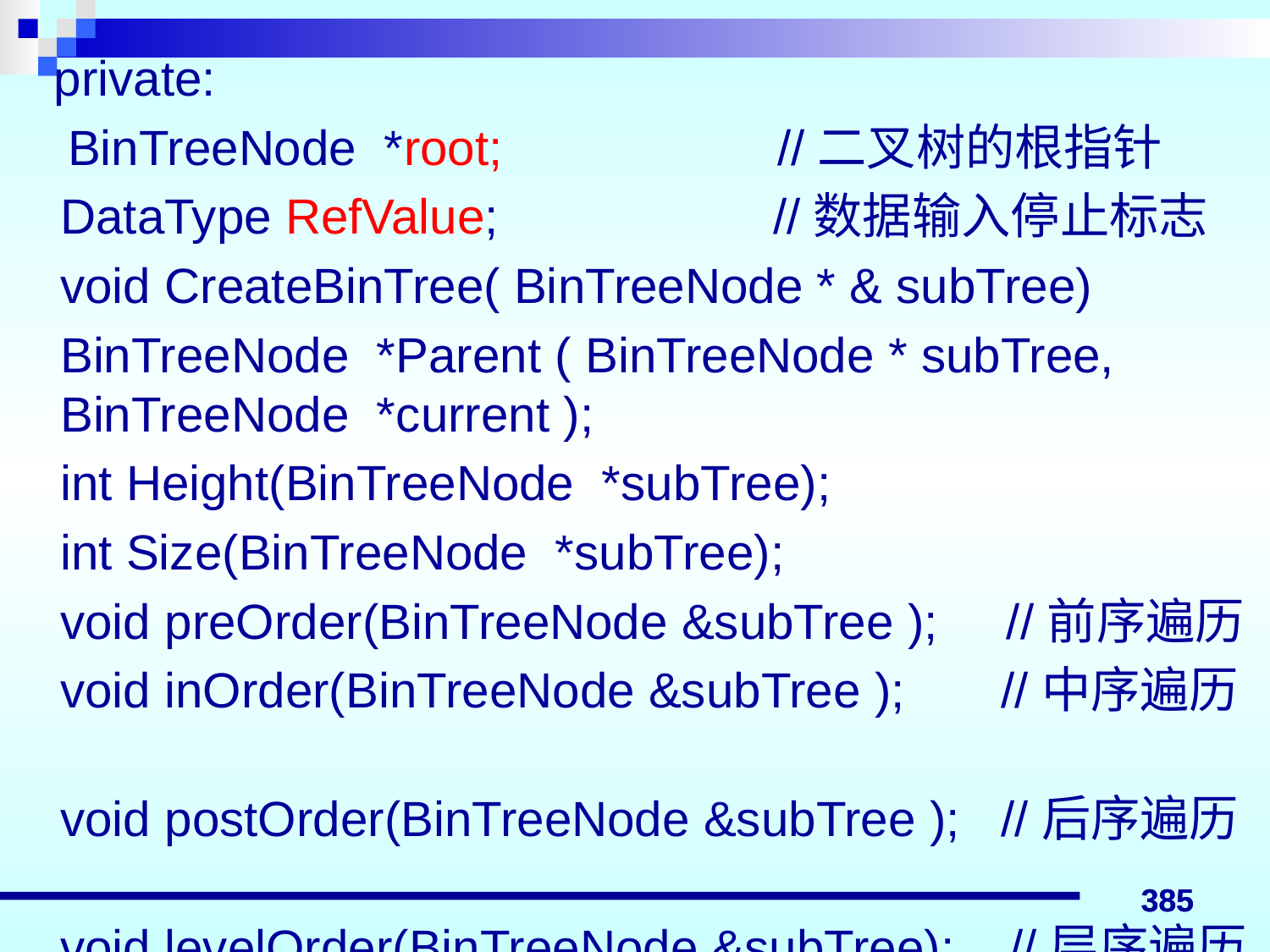

private:
    BinTreeNode  *root;                    //二叉树的根指针
	DataType RefValue;                    //数据输入停止标志
	void CreateBinTree( BinTreeNode * & subTree)
	BinTreeNode  *Parent ( BinTreeNode * subTree, BinTreeNode  *current );
	int Height(BinTreeNode  *subTree);
	int Size(BinTreeNode  *subTree);
	void preOrder(BinTreeNode &subTree );     //前序遍历
	void inOrder(BinTreeNode &subTree );       //中序遍历
	void postOrder(BinTreeNode &subTree );   //后序遍历
	void levelOrder(BinTreeNode &subTree);    //层序遍历
	void destroy(BinTreeNode* &subTree);              };

385
385